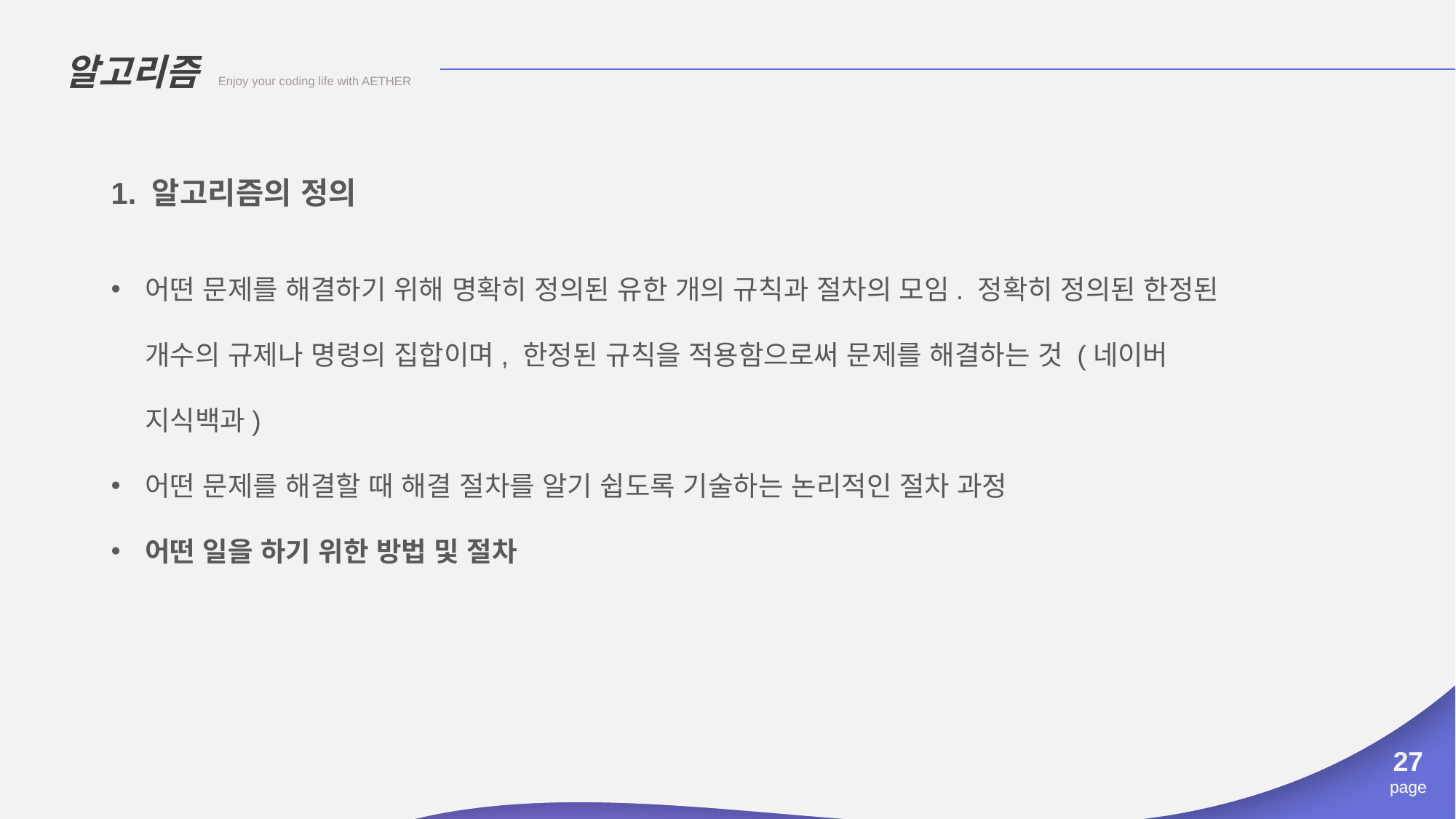

알고리즘 Enjoy your coding life with AETHER
1. 알고리즘의 정의
어떤 문제를 해결하기 위해 명확히 정의된 유한 개의 규칙과 절차의 모임. 정확히 정의된 한정된 개수의 규제나 명령의 집합이며, 한정된 규칙을 적용함으로써 문제를 해결하는 것 (네이버 지식백과)
어떤 문제를 해결할 때 해결 절차를 알기 쉽도록 기술하는 논리적인 절차 과정
어떤 일을 하기 위한 방법 및 절차
27
page